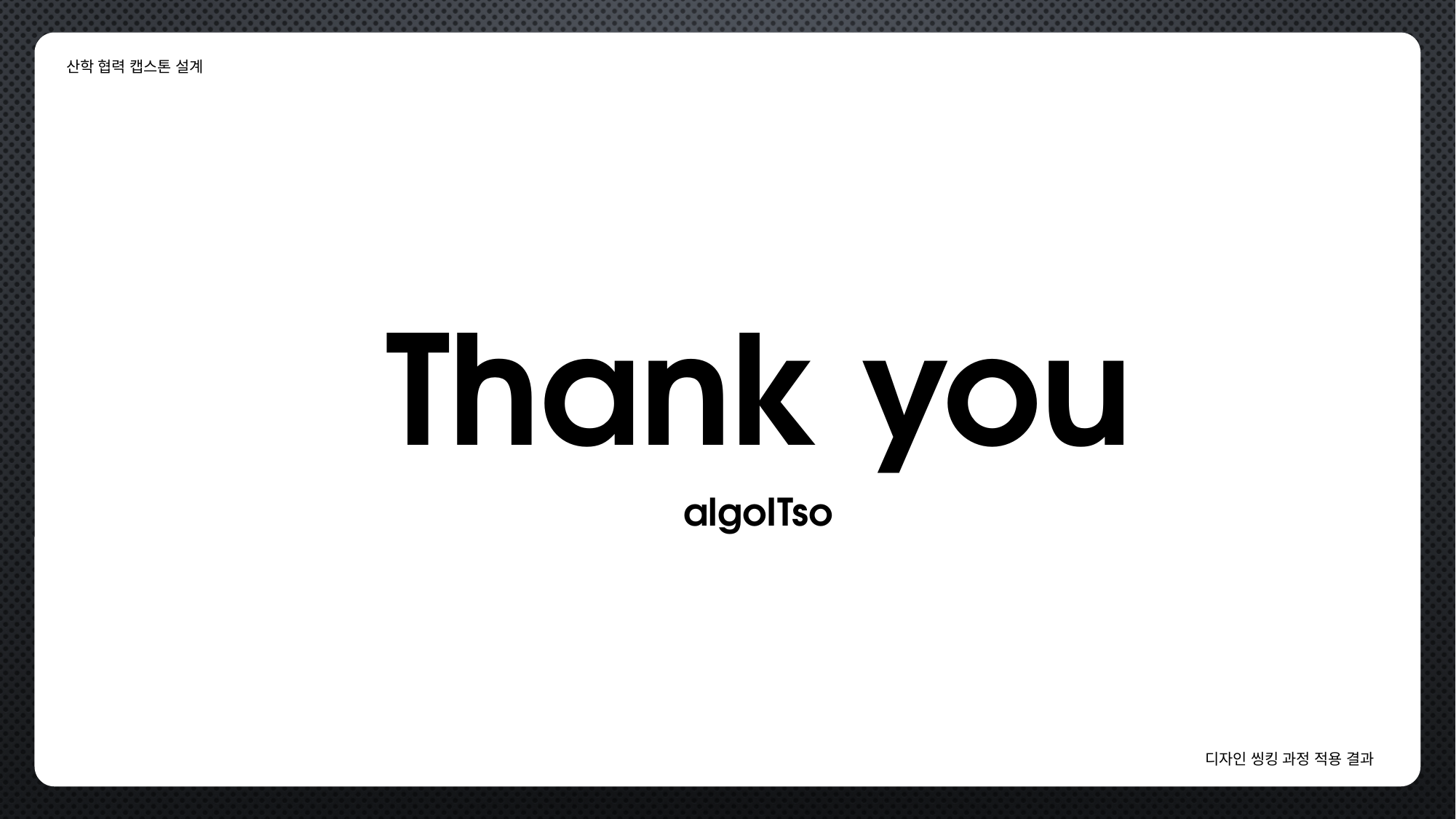

산학 협력 캡스톤 설계
Thank you
algoITso
디자인 씽킹 과정 적용 결과